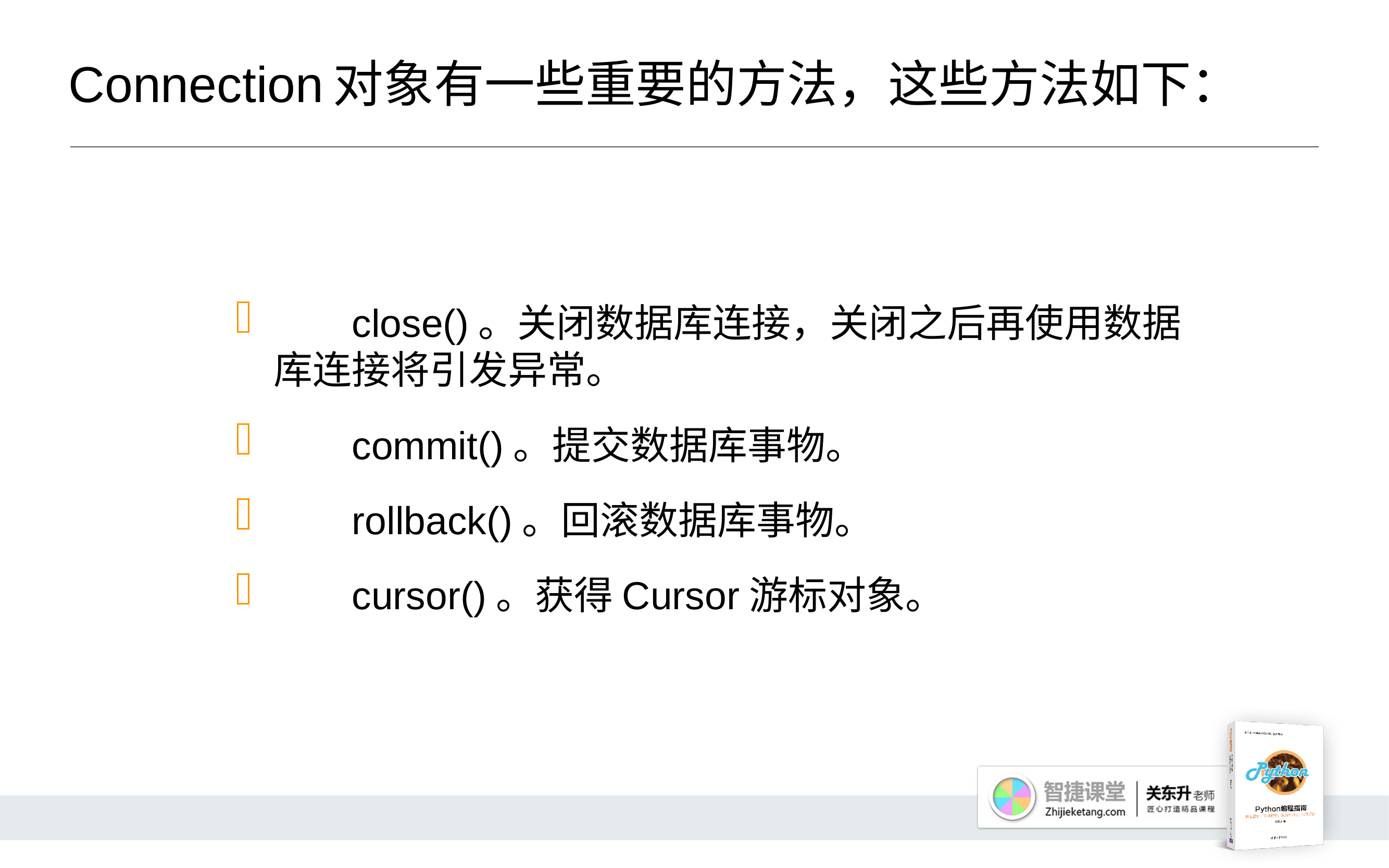

# Connection对象有一些重要的方法，这些方法如下：
	close()。关闭数据库连接，关闭之后再使用数据库连接将引发异常。
	commit()。提交数据库事物。
	rollback()。回滚数据库事物。
	cursor()。获得Cursor游标对象。